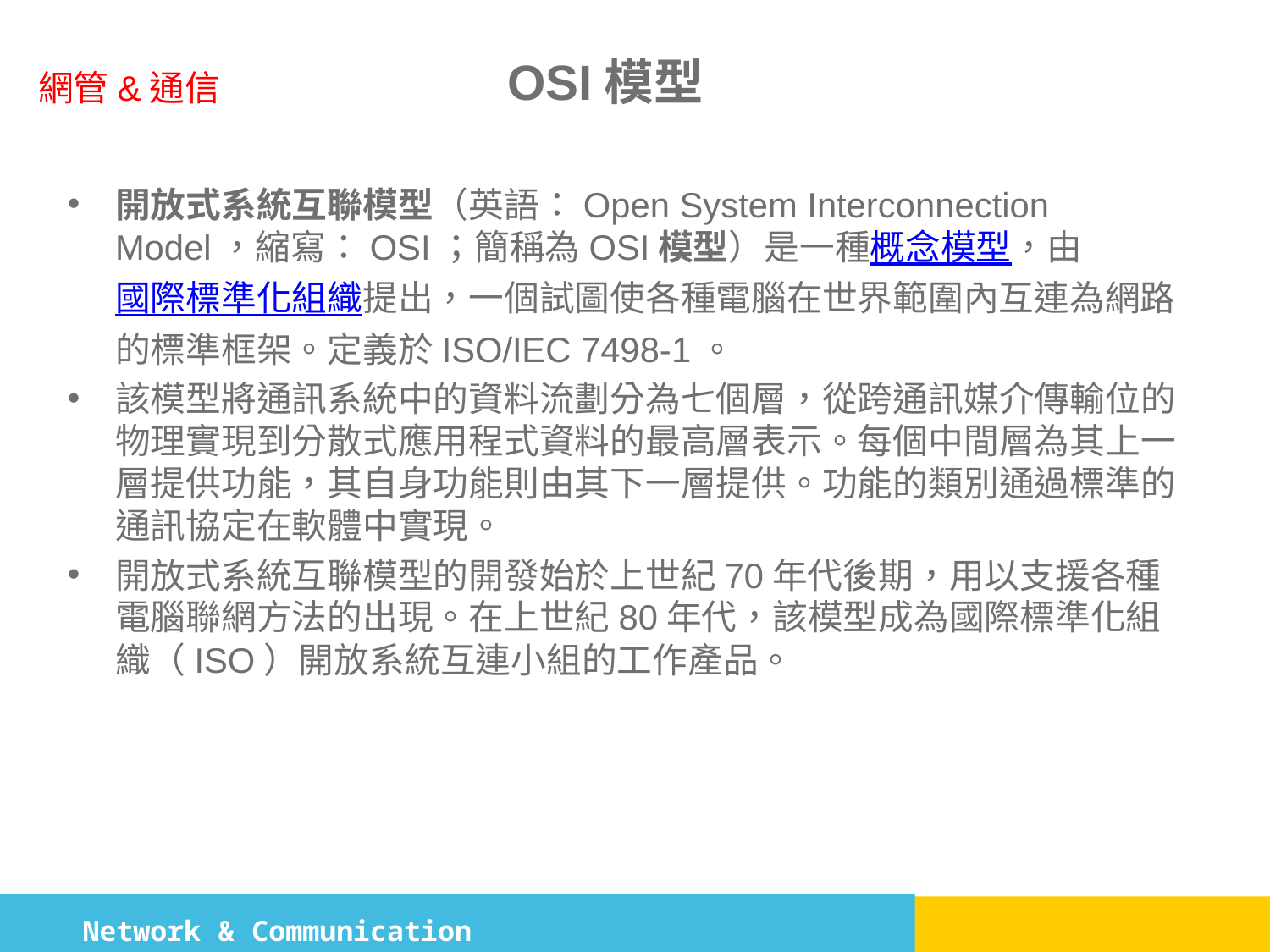

# OSI模型
開放式系統互聯模型（英語：Open System Interconnection Model，縮寫：OSI；簡稱為OSI模型）是一種概念模型，由國際標準化組織提出，一個試圖使各種電腦在世界範圍內互連為網路的標準框架。定義於ISO/IEC 7498-1。
該模型將通訊系統中的資料流劃分為七個層，從跨通訊媒介傳輸位的物理實現到分散式應用程式資料的最高層表示。每個中間層為其上一層提供功能，其自身功能則由其下一層提供。功能的類別通過標準的通訊協定在軟體中實現。
開放式系統互聯模型的開發始於上世紀70年代後期，用以支援各種電腦聯網方法的出現。在上世紀80年代，該模型成為國際標準化組織（ISO）開放系統互連小組的工作產品。